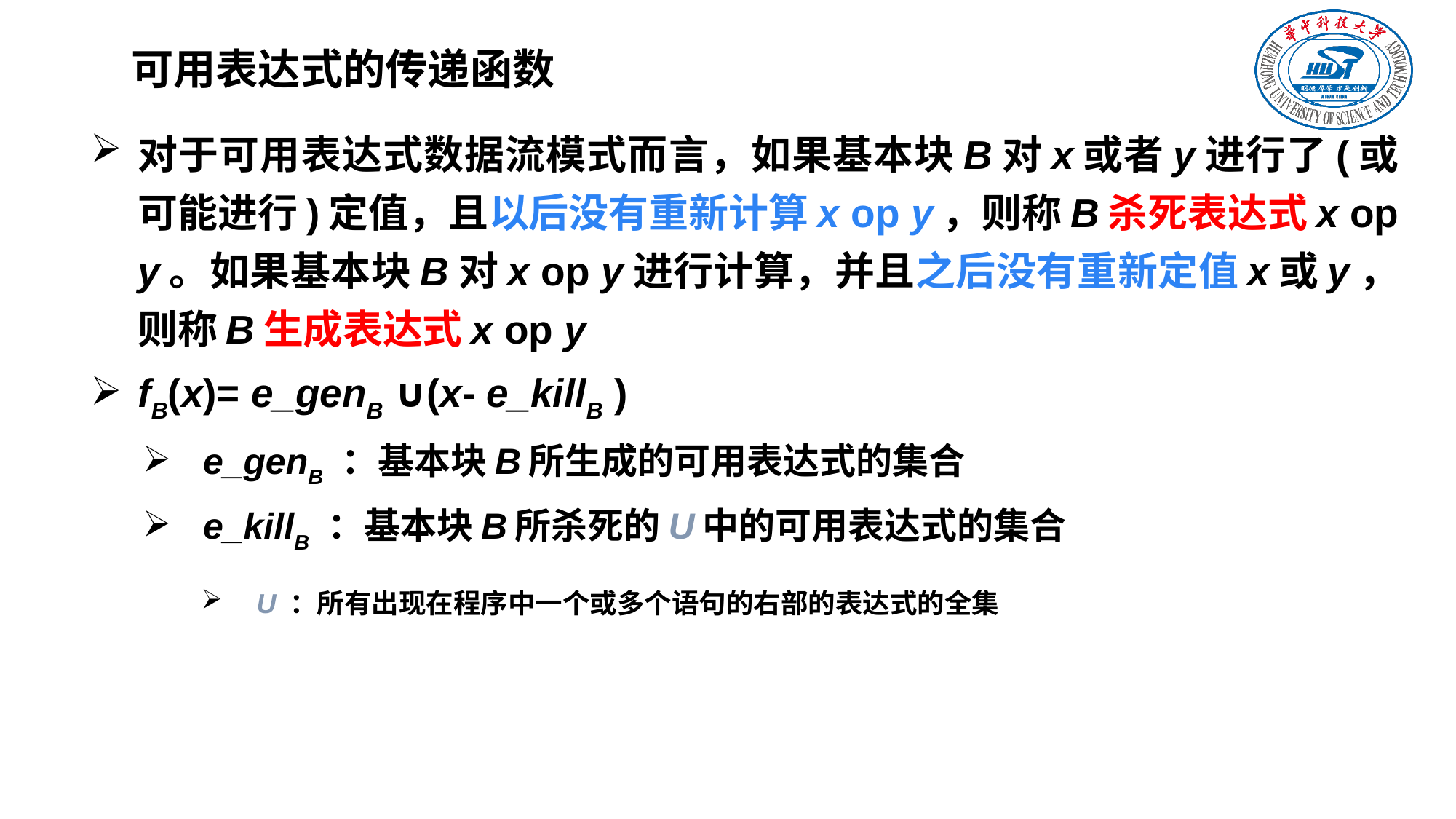

# 可用表达式的传递函数
对于可用表达式数据流模式而言，如果基本块B对x或者y进行了(或可能进行)定值，且以后没有重新计算x op y，则称B杀死表达式x op y。如果基本块B对x op y进行计算，并且之后没有重新定值x或y，则称B生成表达式x op y
fB(x)= e_genB ∪(x- e_killB )
e_genB ：基本块B所生成的可用表达式的集合
e_killB ：基本块B所杀死的U中的可用表达式的集合
 U ：所有出现在程序中一个或多个语句的右部的表达式的全集